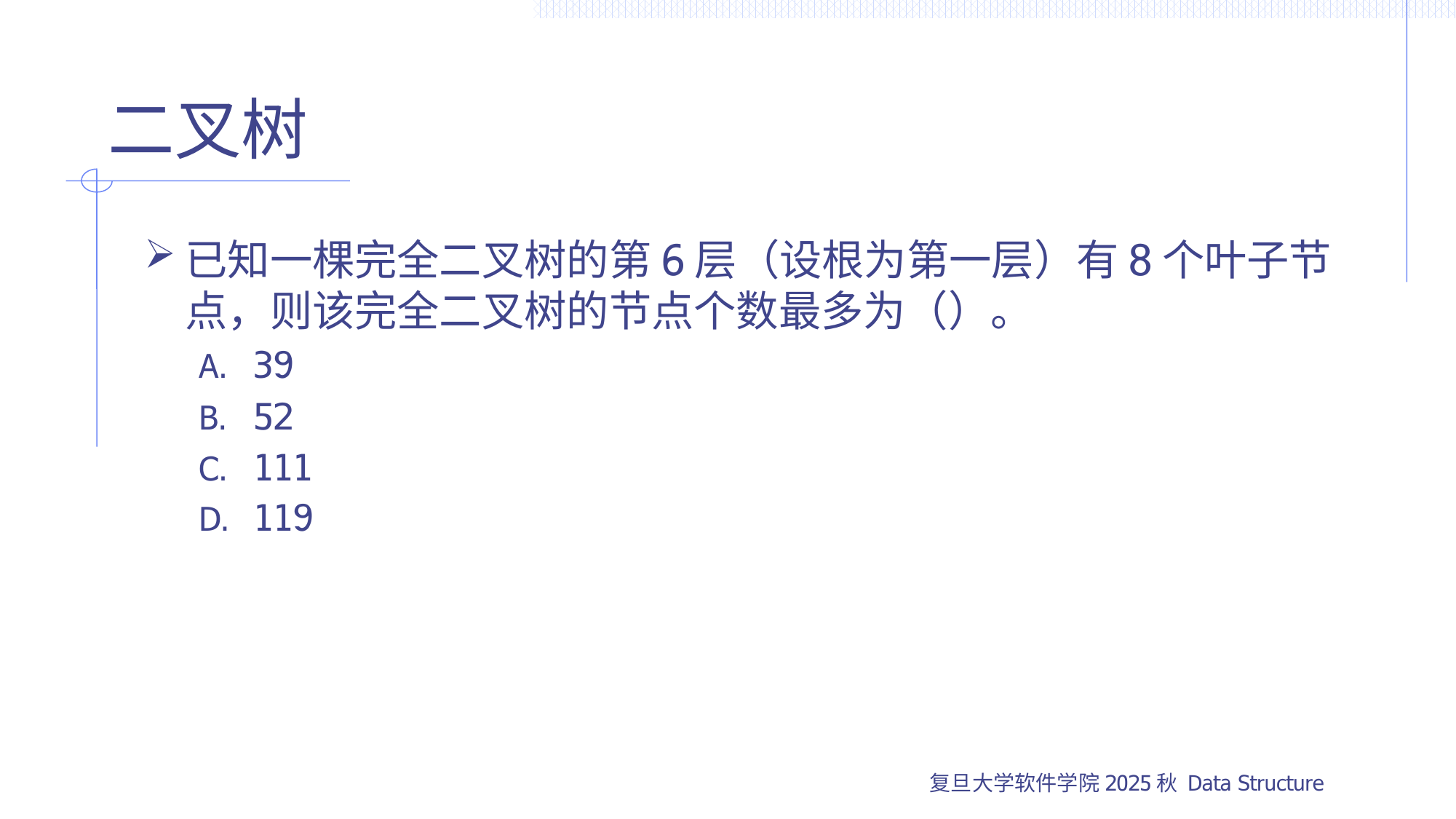

# 二叉树
已知一棵完全二叉树的第6层（设根为第一层）有8个叶子节点，则该完全二叉树的节点个数最多为（）。
39
52
111
119